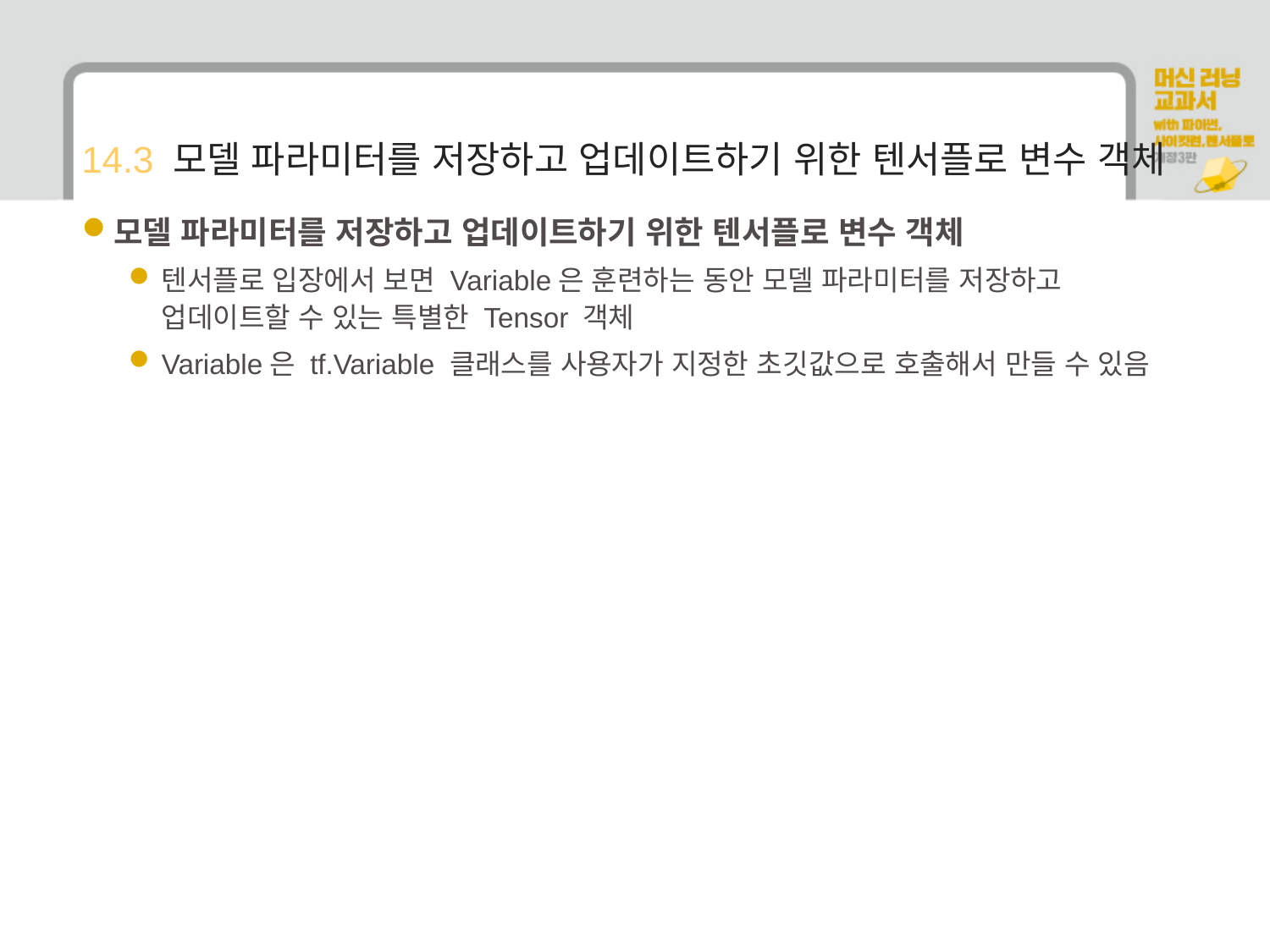

# 14.3 모델 파라미터를 저장하고 업데이트하기 위한 텐서플로 변수 객체
모델 파라미터를 저장하고 업데이트하기 위한 텐서플로 변수 객체
텐서플로 입장에서 보면 Variable은 훈련하는 동안 모델 파라미터를 저장하고 업데이트할 수 있는 특별한 Tensor 객체
Variable은 tf.Variable 클래스를 사용자가 지정한 초깃값으로 호출해서 만들 수 있음